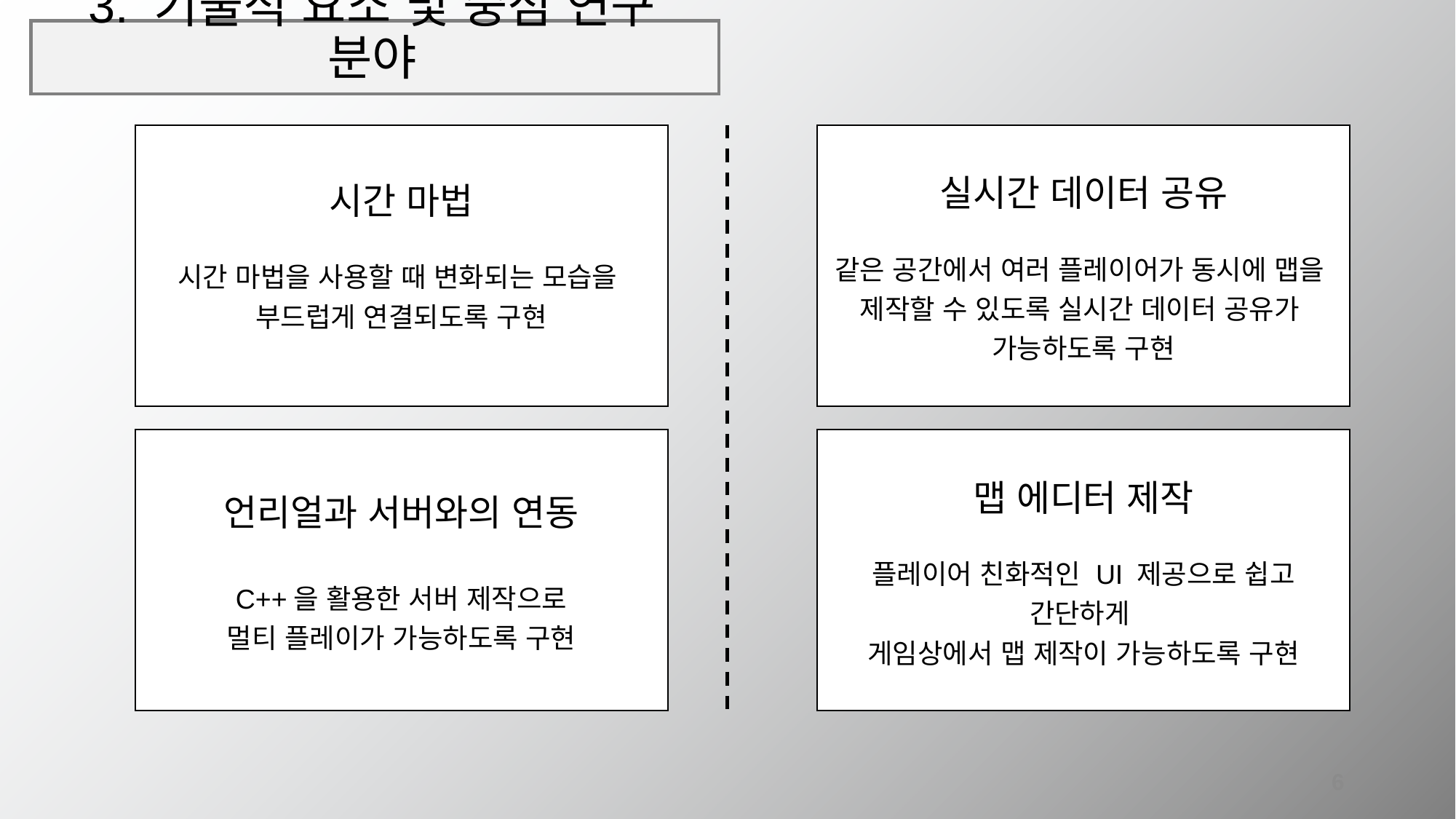

# 3. 기술적 요소 및 중점 연구 분야
| 시간 마법 시간 마법을 사용할 때 변화되는 모습을 부드럽게 연결되도록 구현 |
| --- |
| 실시간 데이터 공유 같은 공간에서 여러 플레이어가 동시에 맵을 제작할 수 있도록 실시간 데이터 공유가 가능하도록 구현 |
| --- |
| 언리얼과 서버와의 연동 C++을 활용한 서버 제작으로 멀티 플레이가 가능하도록 구현 |
| --- |
| 맵 에디터 제작 플레이어 친화적인 UI 제공으로 쉽고 간단하게 게임상에서 맵 제작이 가능하도록 구현 |
| --- |
6